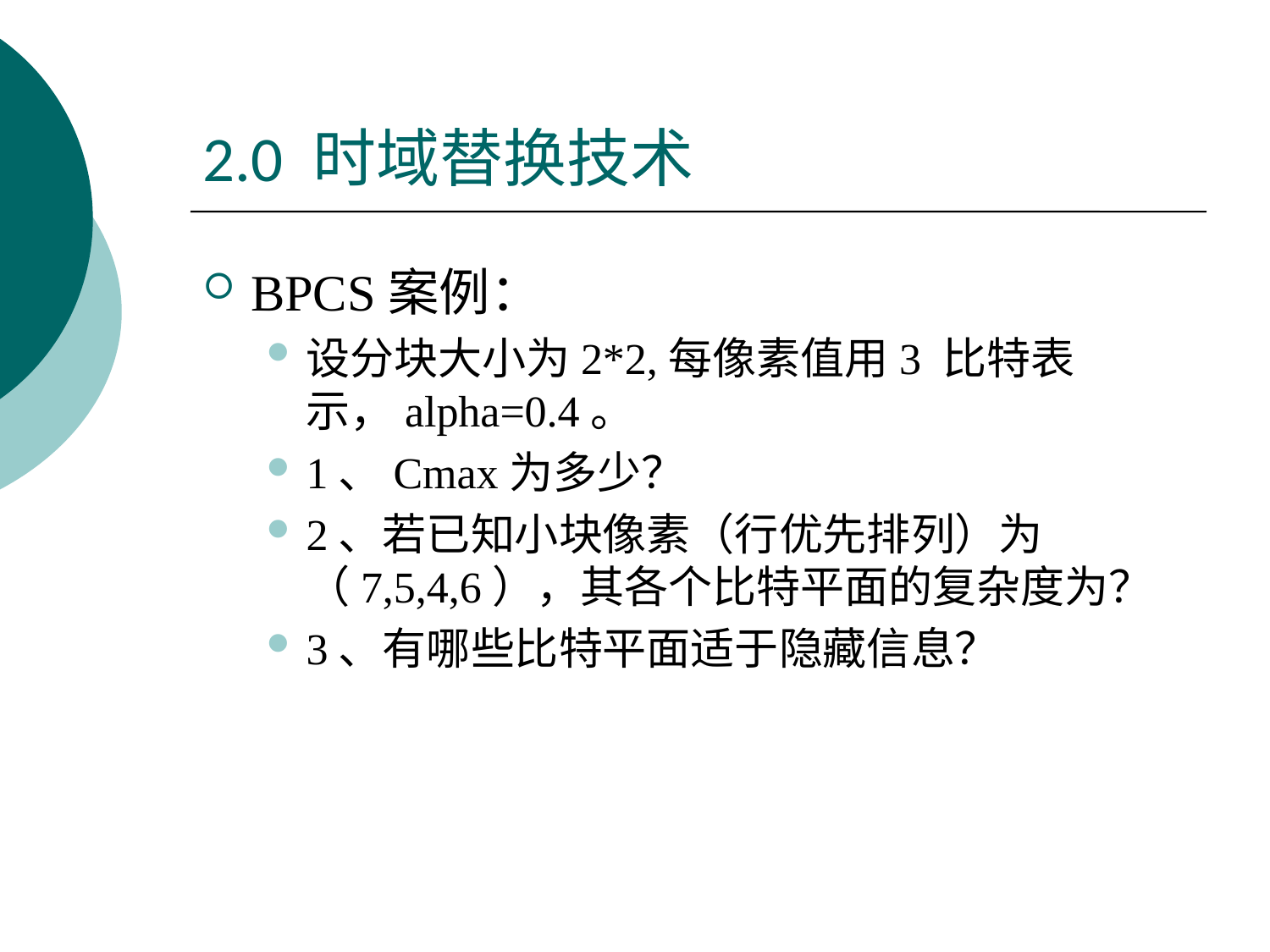

# 2.0 时域替换技术
BPCS案例：
设分块大小为2*2,每像素值用3 比特表示，alpha=0.4。
1、Cmax为多少？
2、若已知小块像素（行优先排列）为（7,5,4,6），其各个比特平面的复杂度为？
3、有哪些比特平面适于隐藏信息？